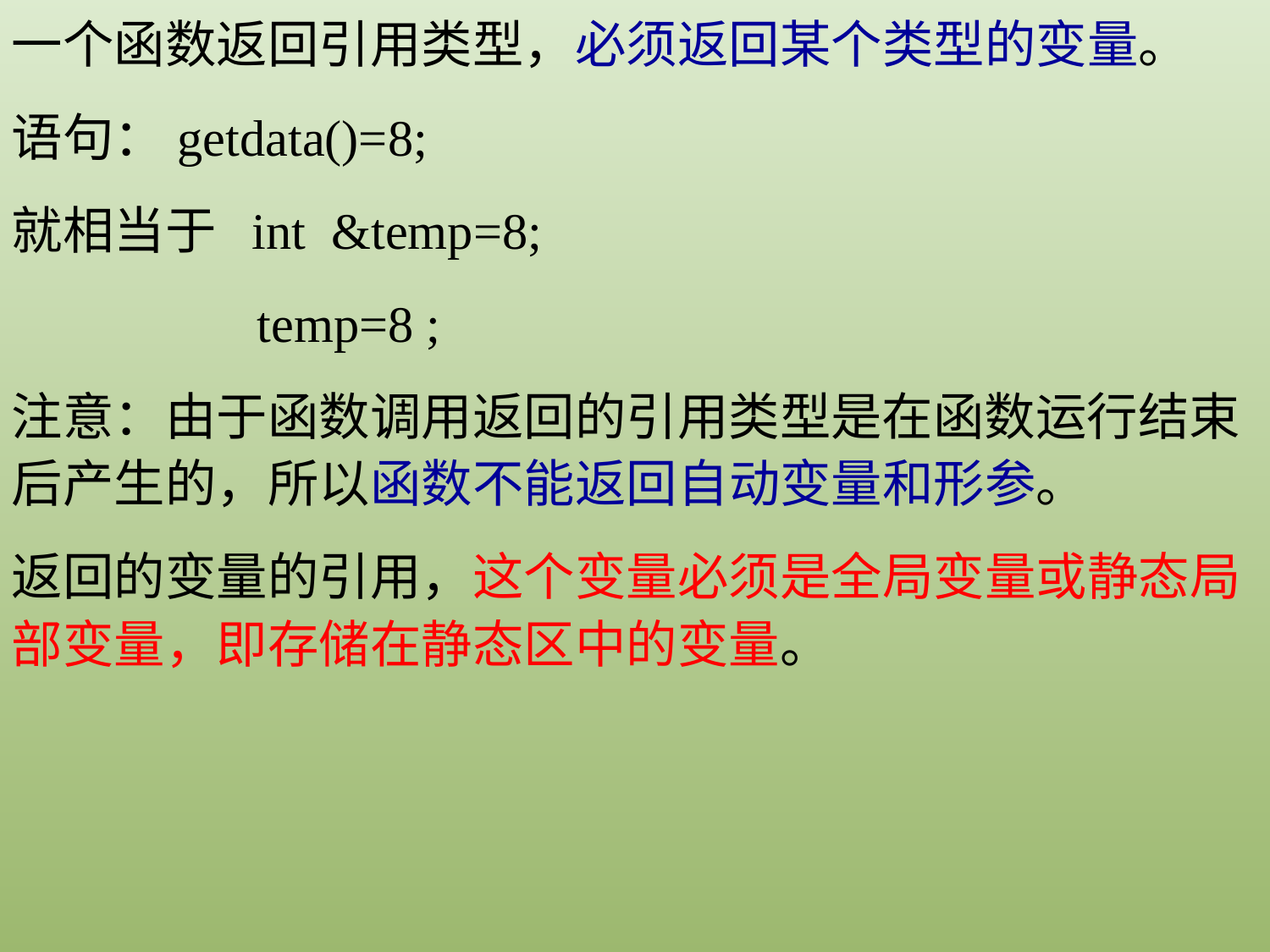

一个函数返回引用类型，必须返回某个类型的变量。
语句：getdata()=8;
就相当于  int  &temp=8;
                   temp=8 ;
注意：由于函数调用返回的引用类型是在函数运行结束后产生的，所以函数不能返回自动变量和形参。
返回的变量的引用，这个变量必须是全局变量或静态局部变量，即存储在静态区中的变量。
558